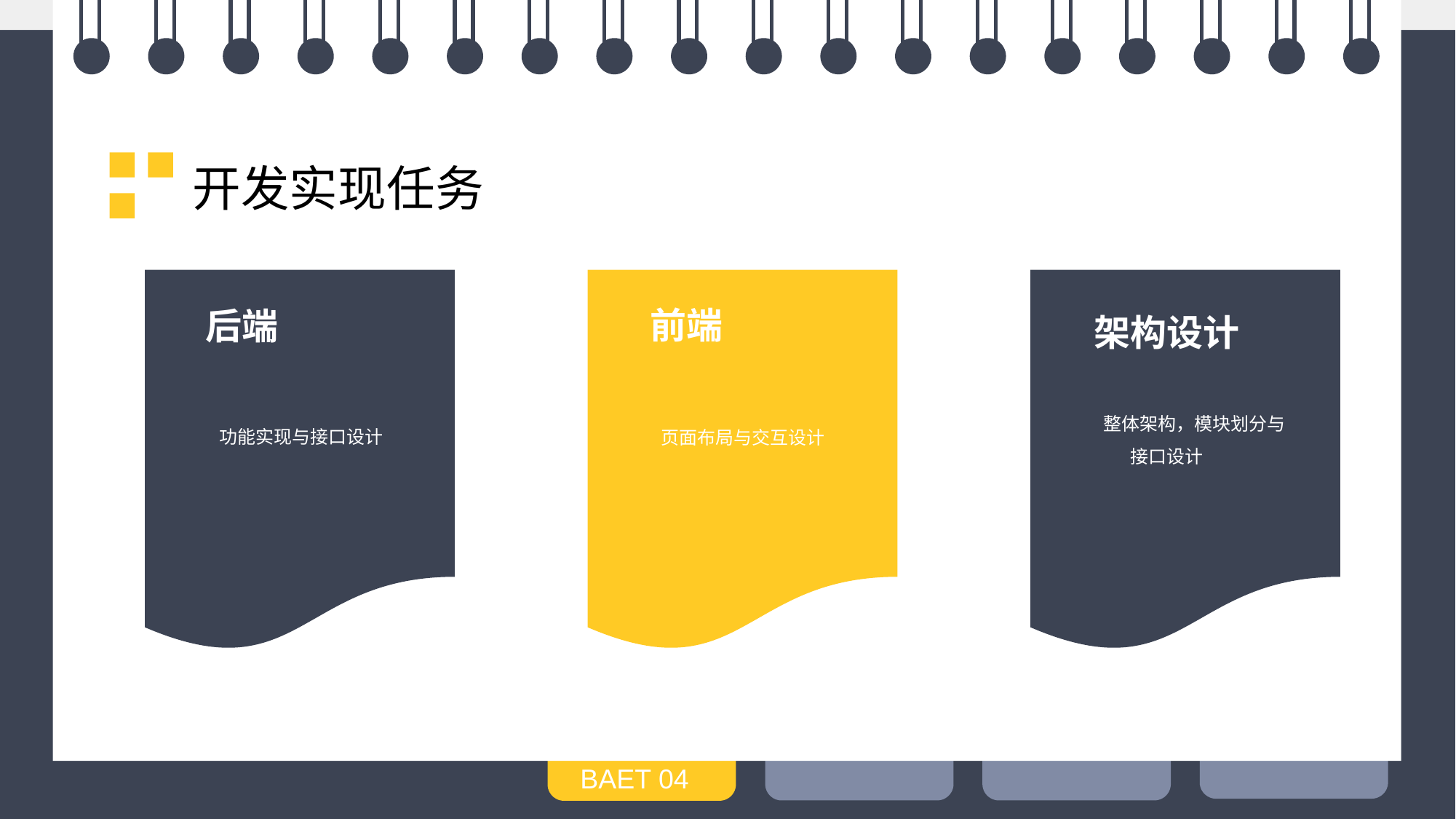

开发实现任务

前端
后端
架构设计
整体架构，模块划分与接口设计
功能实现与接口设计
页面布局与交互设计

BAET 04